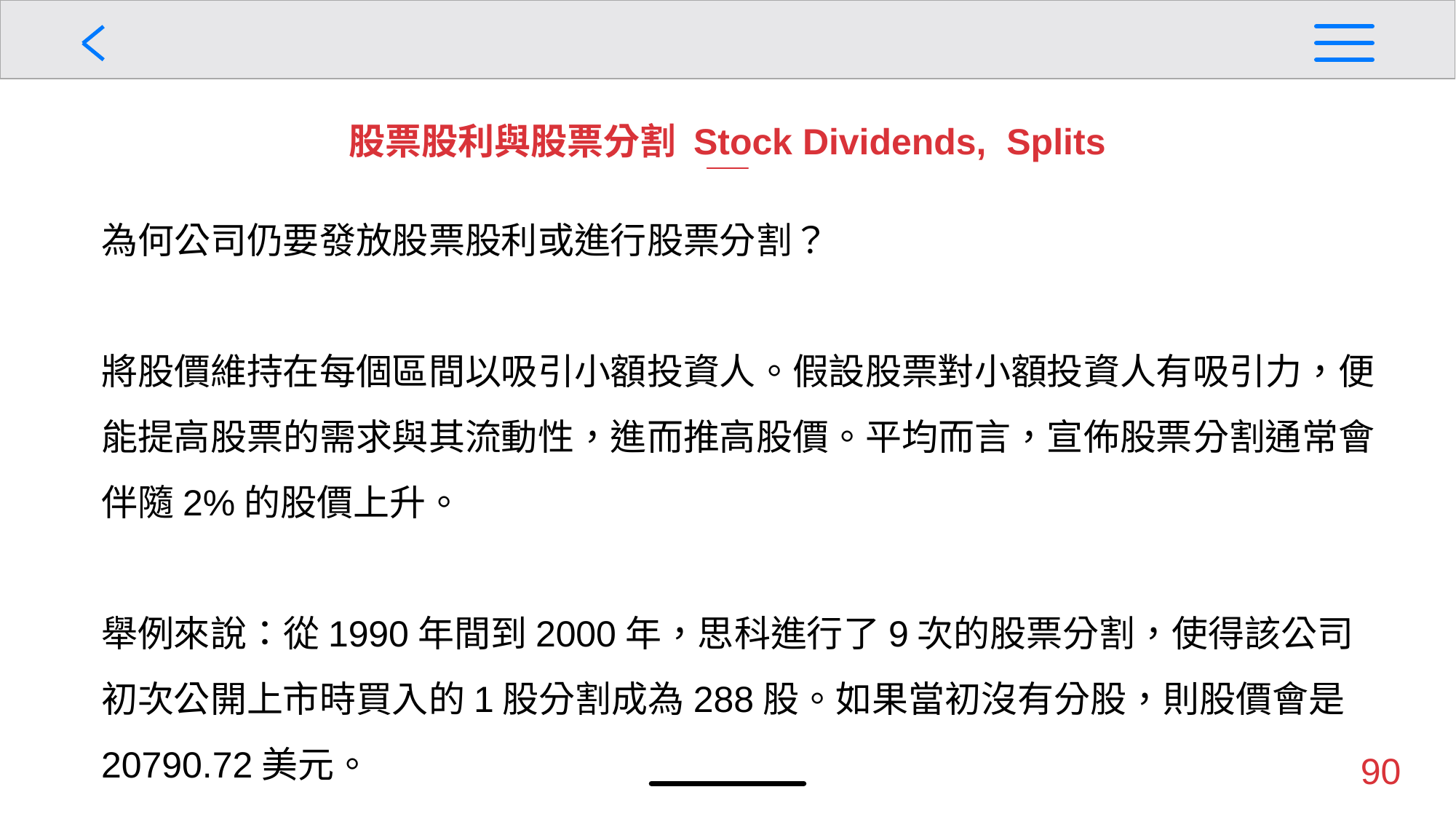

股票股利與股票分割 Stock Dividends,  Splits
為何公司仍要發放股票股利或進行股票分割？

將股價維持在每個區間以吸引小額投資人。假設股票對小額投資人有吸引力，便能提高股票的需求與其流動性，進而推高股價。平均而言，宣佈股票分割通常會伴隨2%的股價上升。

舉例來說：從1990年間到2000年，思科進行了9次的股票分割，使得該公司初次公開上市時買入的1股分割成為288股。如果當初沒有分股，則股價會是20790.72美元。
90